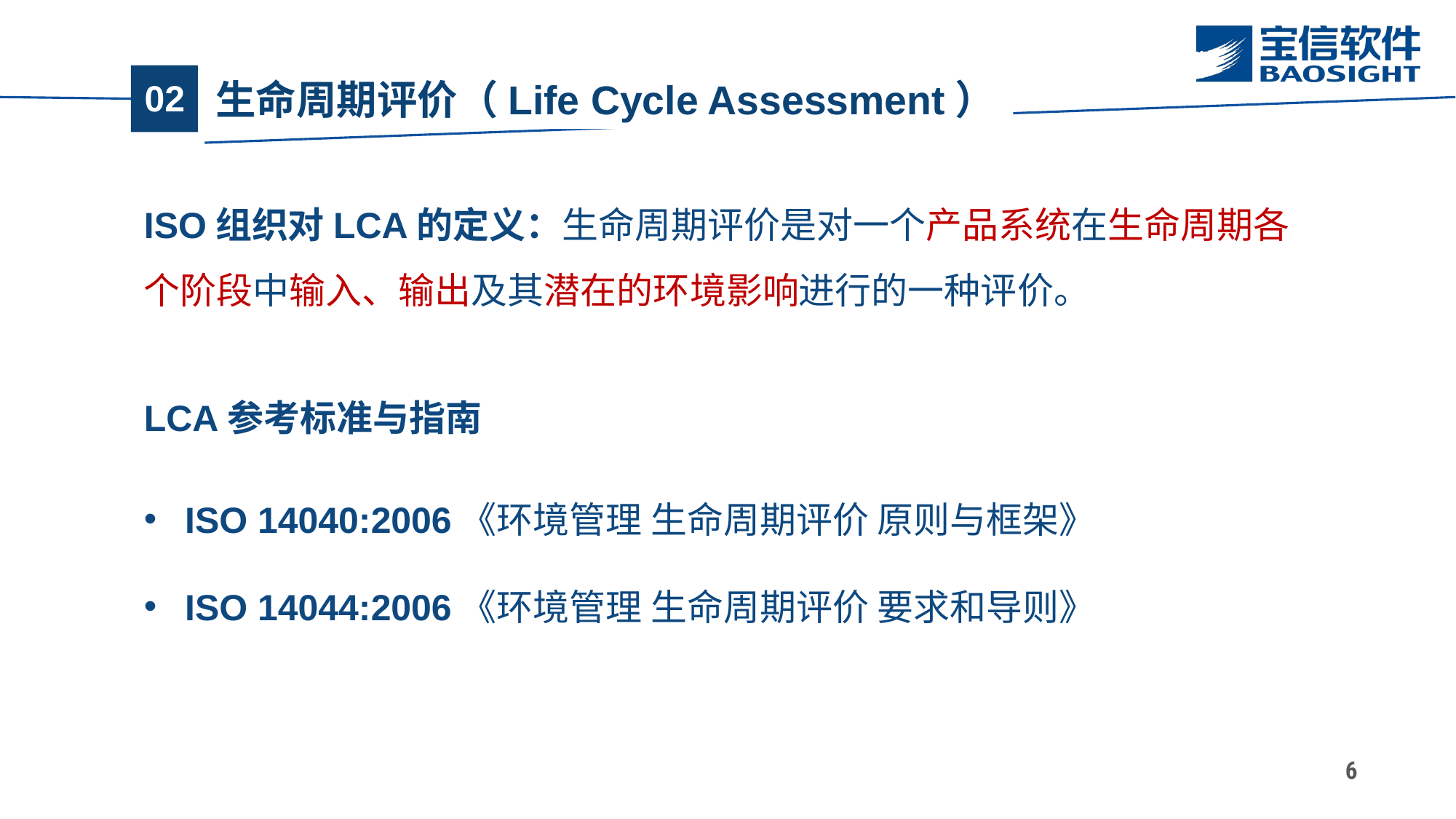

# 生命周期评价（Life Cycle Assessment）
02
ISO组织对LCA的定义：生命周期评价是对一个产品系统在生命周期各个阶段中输入、输出及其潜在的环境影响进行的一种评价。
LCA参考标准与指南
ISO 14040:2006《环境管理 生命周期评价 原则与框架》
ISO 14044:2006《环境管理 生命周期评价 要求和导则》